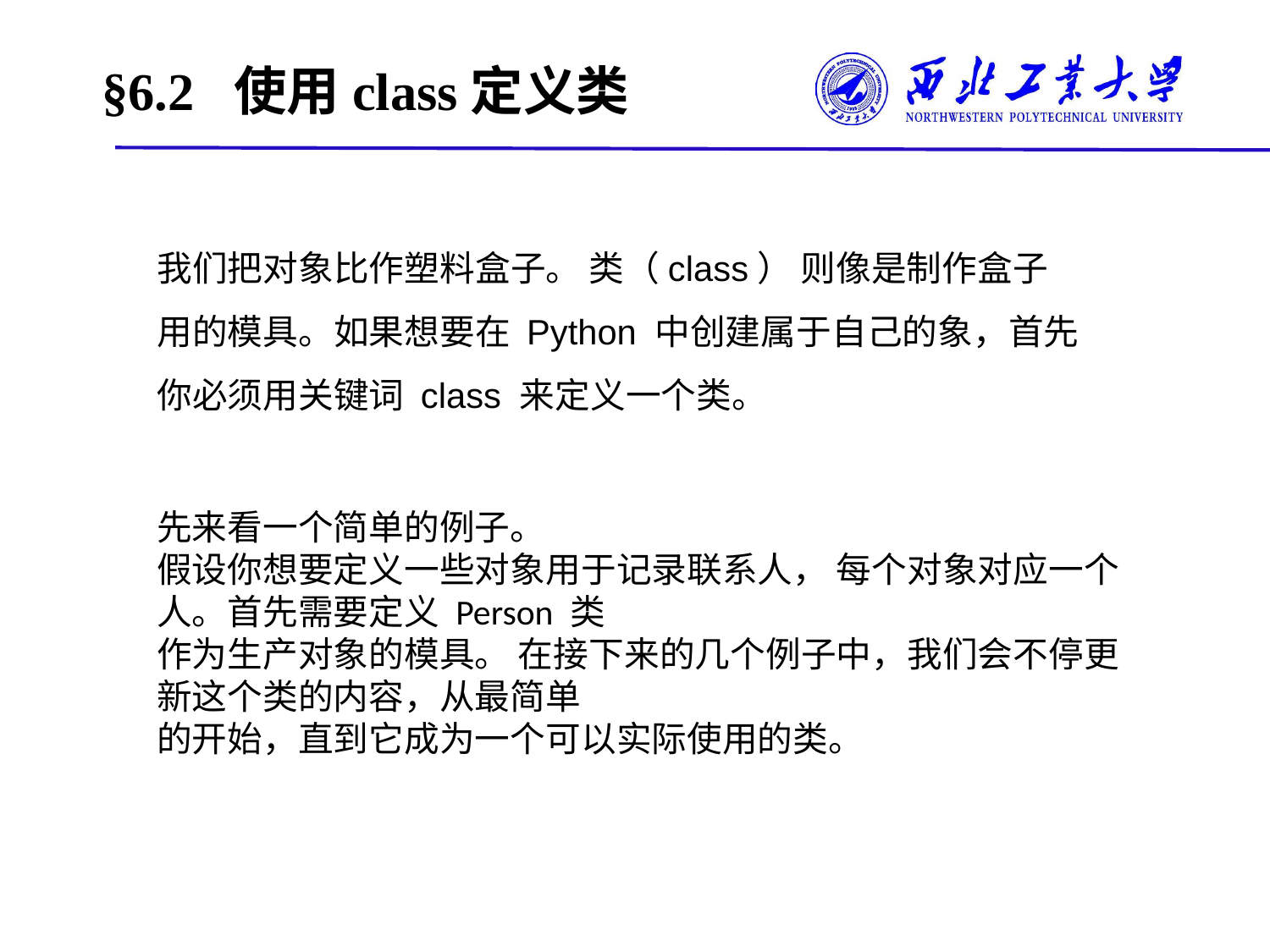

# §6.2  使用class定义类
我们把对象比作塑料盒子。 类（class） 则像是制作盒子用的模具。如果想要在 Python 中创建属于自己的象，首先你必须用关键词 class 来定义一个类。
先来看一个简单的例子。
假设你想要定义一些对象用于记录联系人， 每个对象对应一个人。首先需要定义 Person 类
作为生产对象的模具。 在接下来的几个例子中，我们会不停更新这个类的内容，从最简单
的开始，直到它成为一个可以实际使用的类。